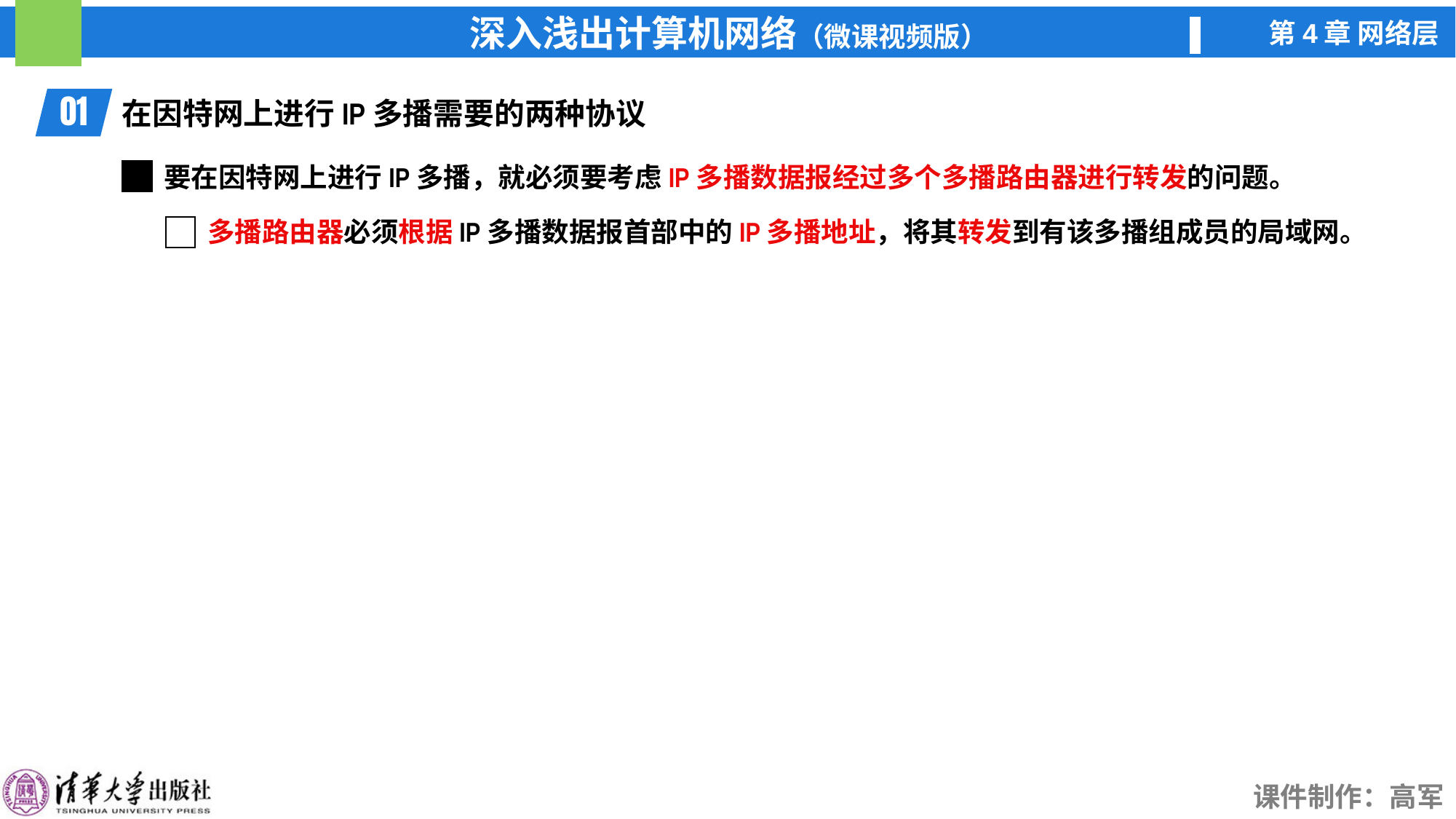

01
在因特网上进行IP多播需要的两种协议
要在因特网上进行IP多播，就必须要考虑IP多播数据报经过多个多播路由器进行转发的问题。

多播路由器必须根据IP多播数据报首部中的IP多播地址，将其转发到有该多播组成员的局域网。